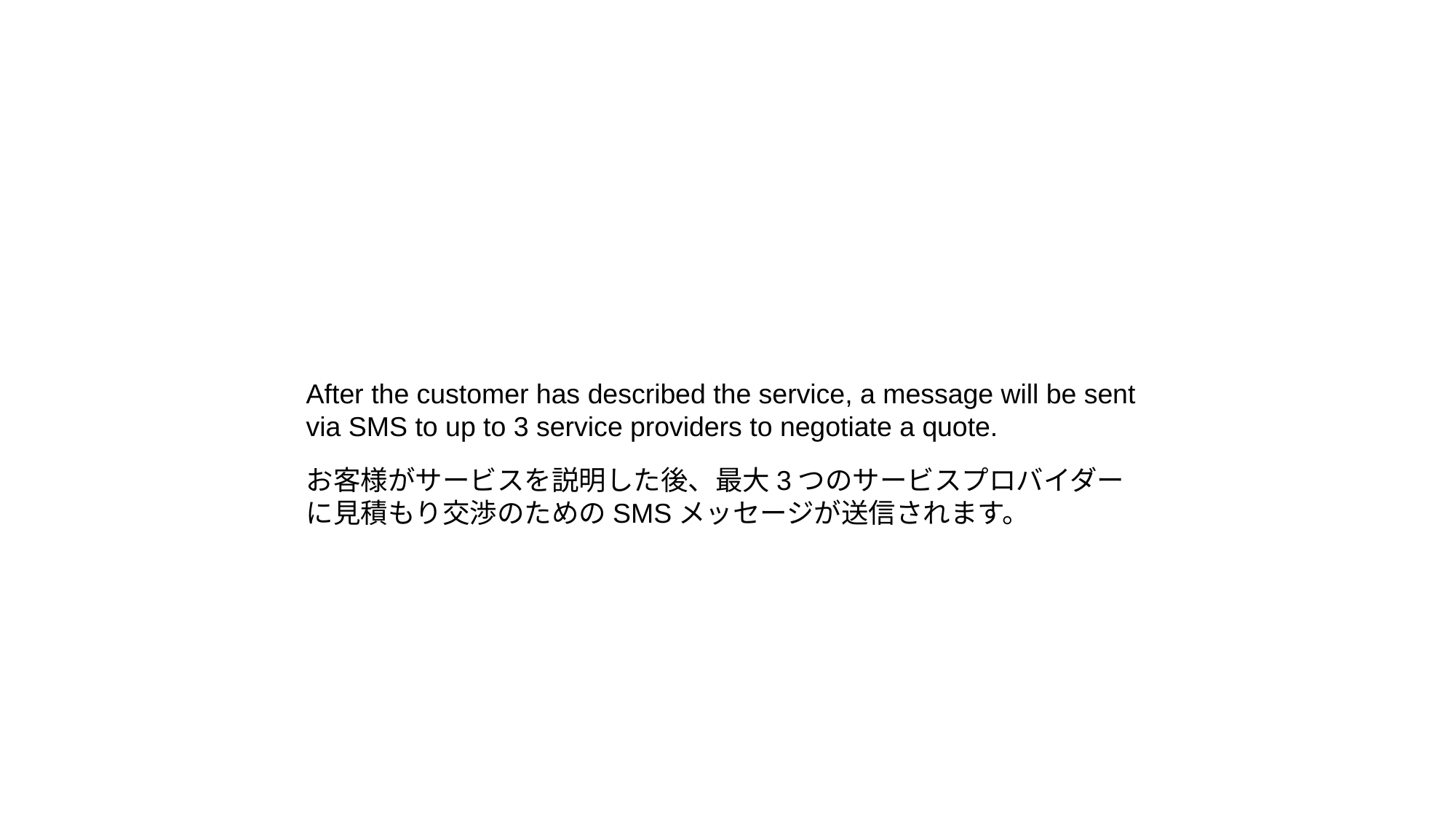

After the customer has described the service, a message will be sent via SMS to up to 3 service providers to negotiate a quote.
お客様がサービスを説明した後、最大3つのサービスプロバイダーに見積もり交渉のためのSMSメッセージが送信されます。